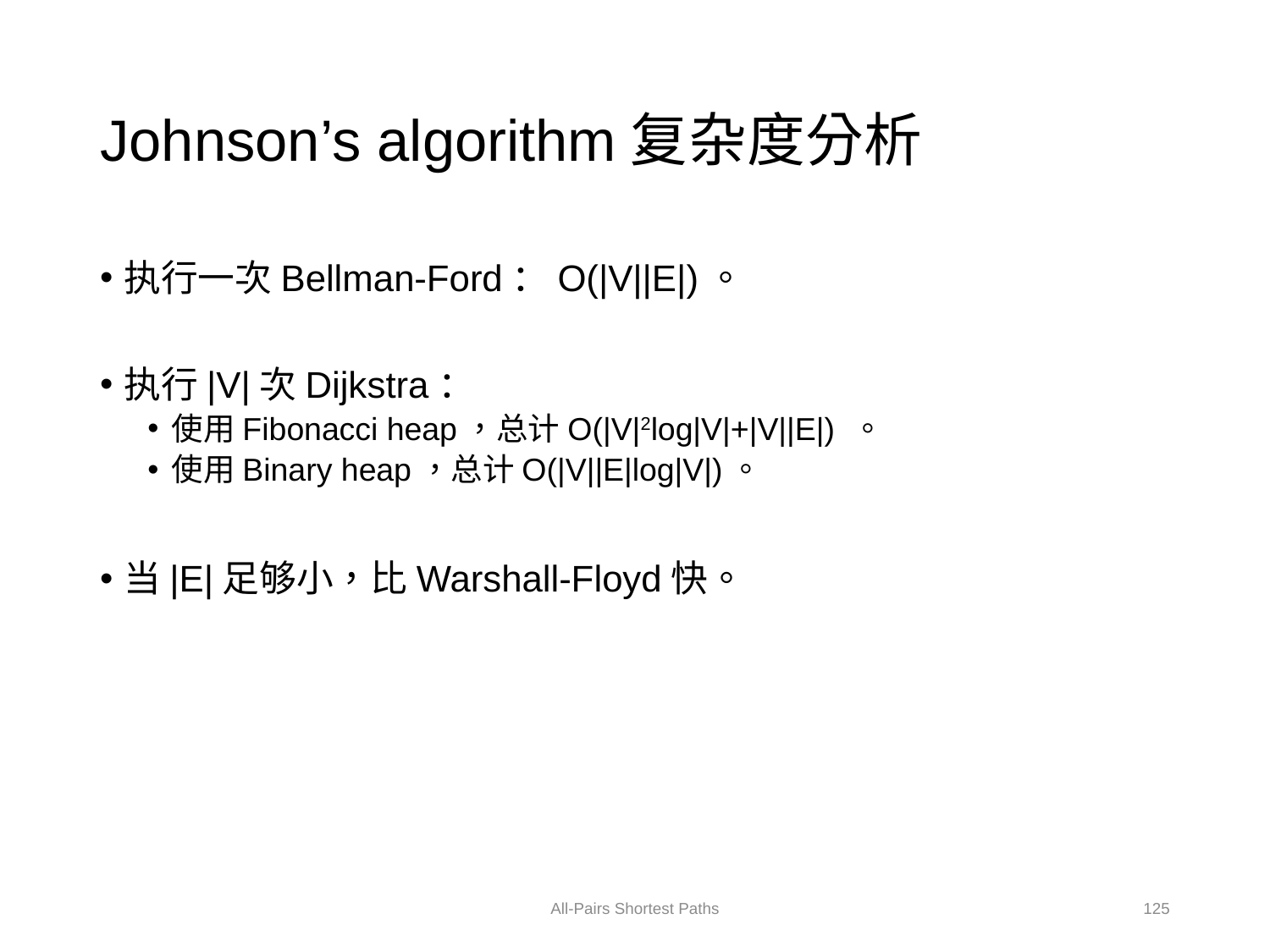

# Johnson’s algorithm复杂度分析
执行一次Bellman-Ford：O(|V||E|)。

执行|V|次Dijkstra：
使用Fibonacci heap，总计O(|V|2log|V|+|V||E|) 。
使用Binary heap，总计O(|V||E|log|V|)。

当|E|足够小，比Warshall-Floyd快。
All-Pairs Shortest Paths
125